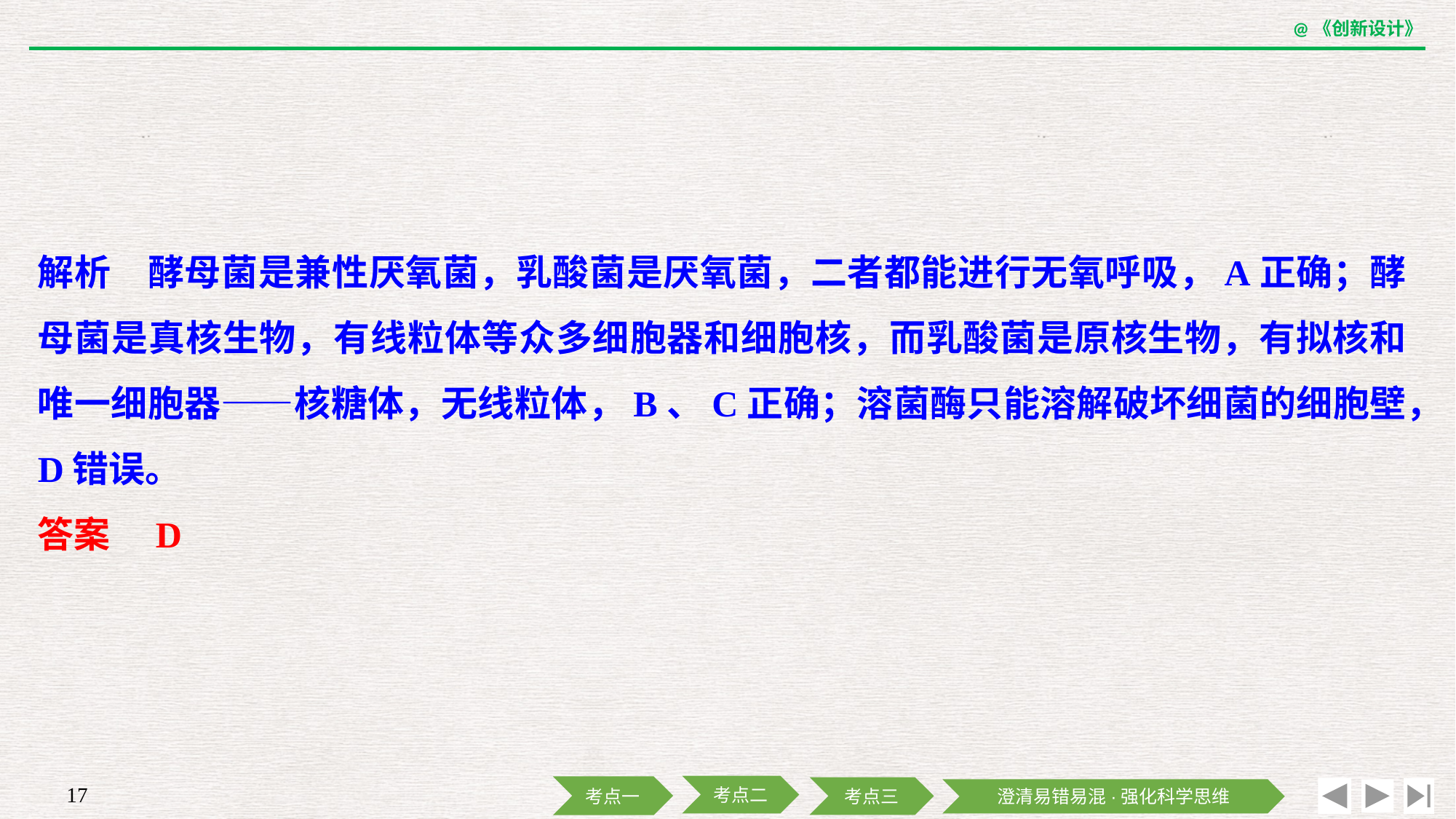

解析　酵母菌是兼性厌氧菌，乳酸菌是厌氧菌，二者都能进行无氧呼吸，A正确；酵母菌是真核生物，有线粒体等众多细胞器和细胞核，而乳酸菌是原核生物，有拟核和唯一细胞器——核糖体，无线粒体，B、C正确；溶菌酶只能溶解破坏细菌的细胞壁，D错误。
答案　D